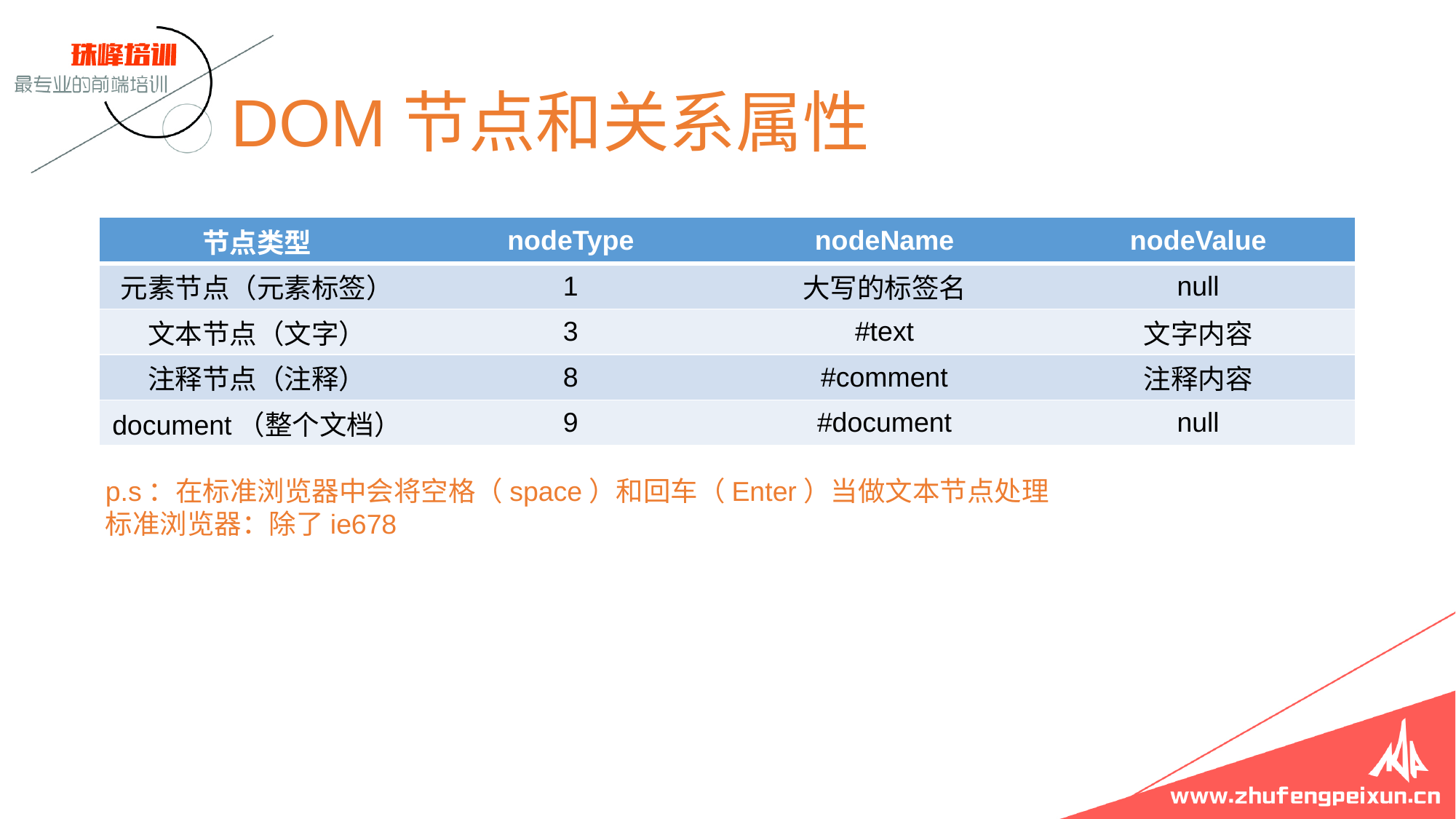

# DOM节点和关系属性
| 节点类型 | nodeType | nodeName | nodeValue |
| --- | --- | --- | --- |
| 元素节点（元素标签） | 1 | 大写的标签名 | null |
| 文本节点（文字） | 3 | #text | 文字内容 |
| 注释节点（注释） | 8 | #comment | 注释内容 |
| document（整个文档） | 9 | #document | null |
p.s：在标准浏览器中会将空格（space）和回车（Enter）当做文本节点处理
标准浏览器：除了ie678